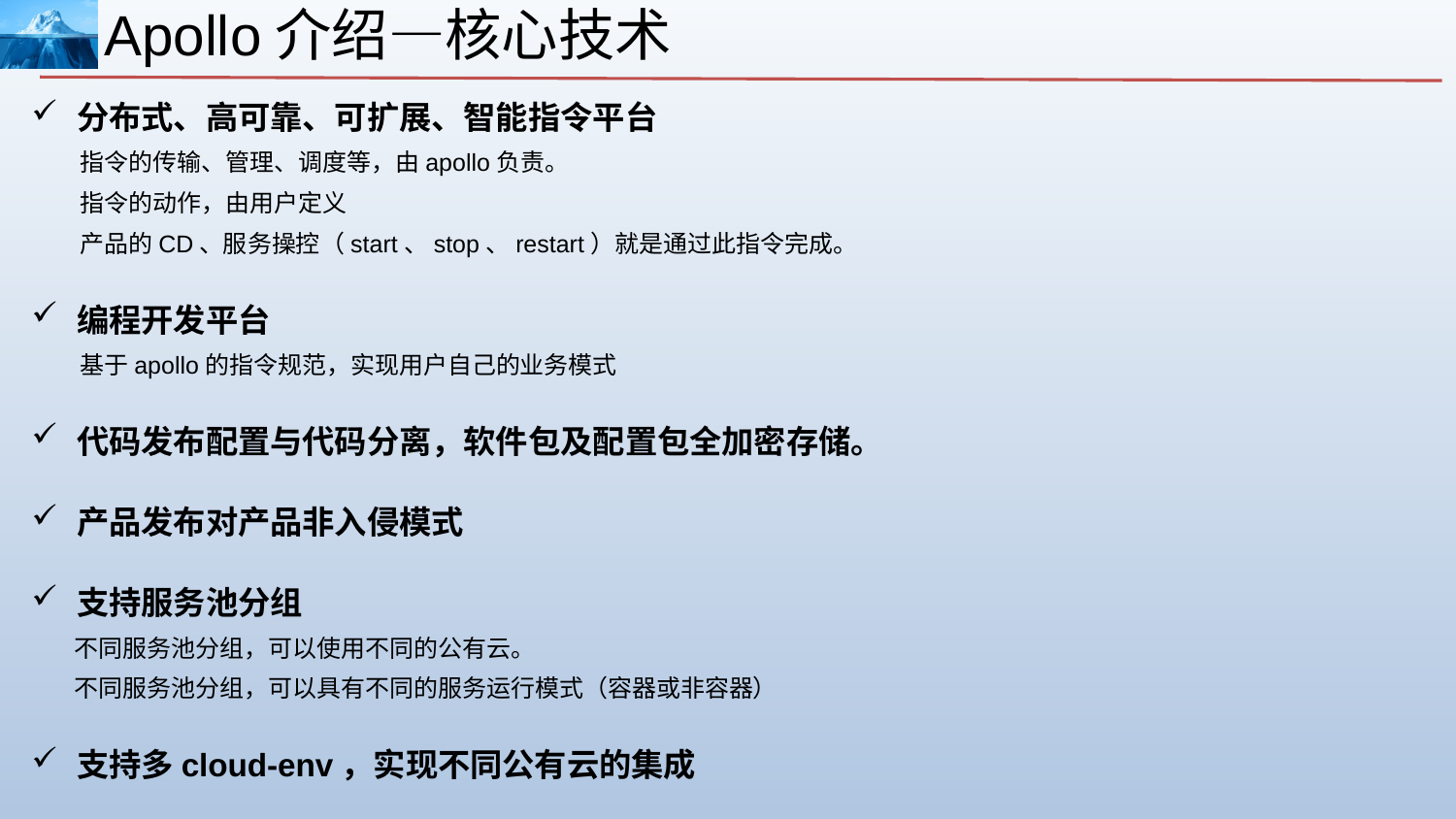

Apollo介绍—核心技术
分布式、高可靠、可扩展、智能指令平台
        指令的传输、管理、调度等，由apollo负责。
        指令的动作，由用户定义
        产品的CD、服务操控（start、stop、restart）就是通过此指令完成。

编程开发平台
        基于apollo的指令规范，实现用户自己的业务模式

代码发布配置与代码分离，软件包及配置包全加密存储。

产品发布对产品非入侵模式

支持服务池分组
       不同服务池分组，可以使用不同的公有云。
       不同服务池分组，可以具有不同的服务运行模式（容器或非容器）

支持多cloud-env，实现不同公有云的集成